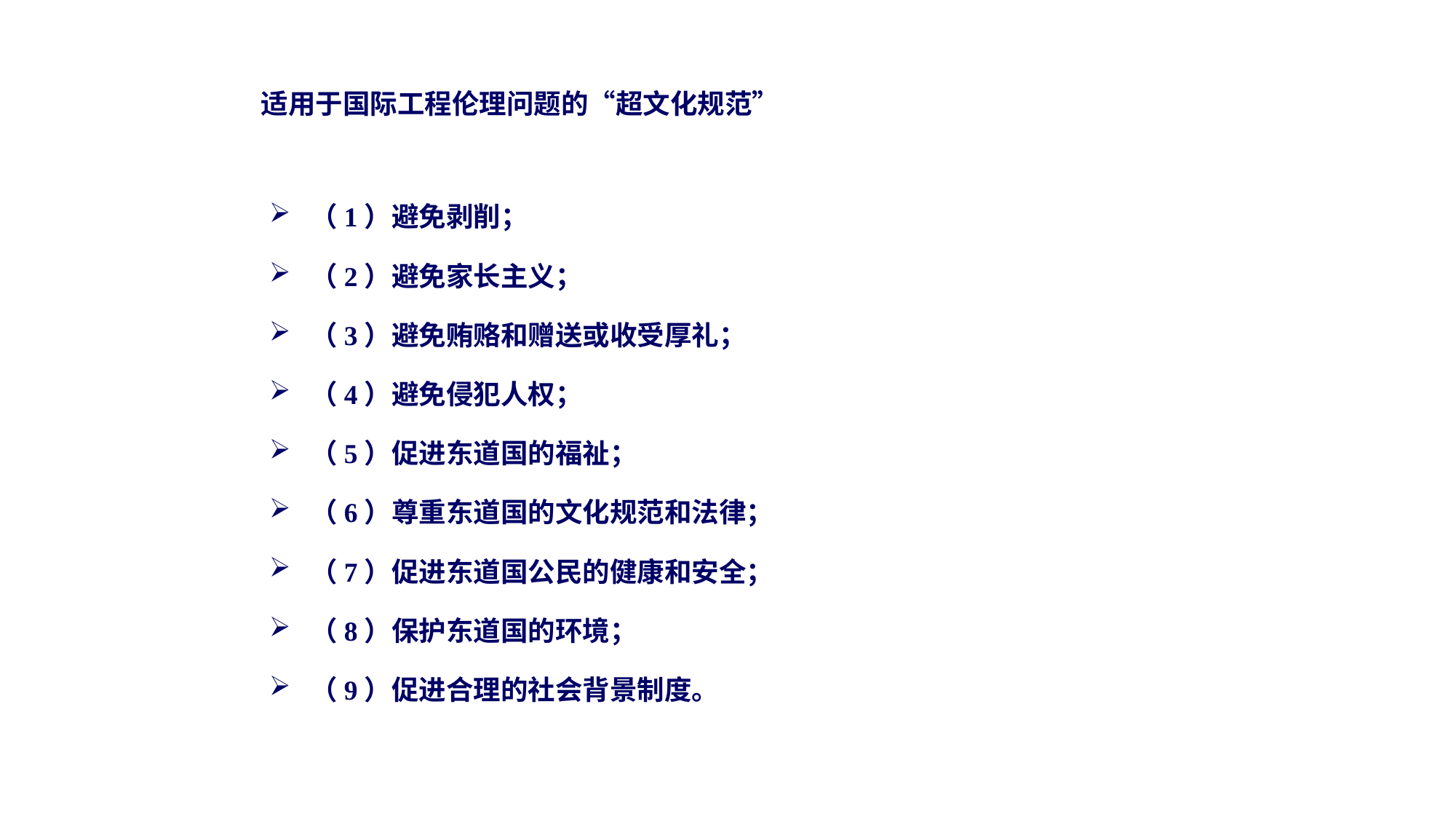

适用于国际工程伦理问题的“超文化规范”

（1）避免剥削；
（2）避免家长主义；
（3）避免贿赂和赠送或收受厚礼；
（4）避免侵犯人权；
（5）促进东道国的福祉；
（6）尊重东道国的文化规范和法律；
（7）促进东道国公民的健康和安全；
（8）保护东道国的环境；
（9）促进合理的社会背景制度。